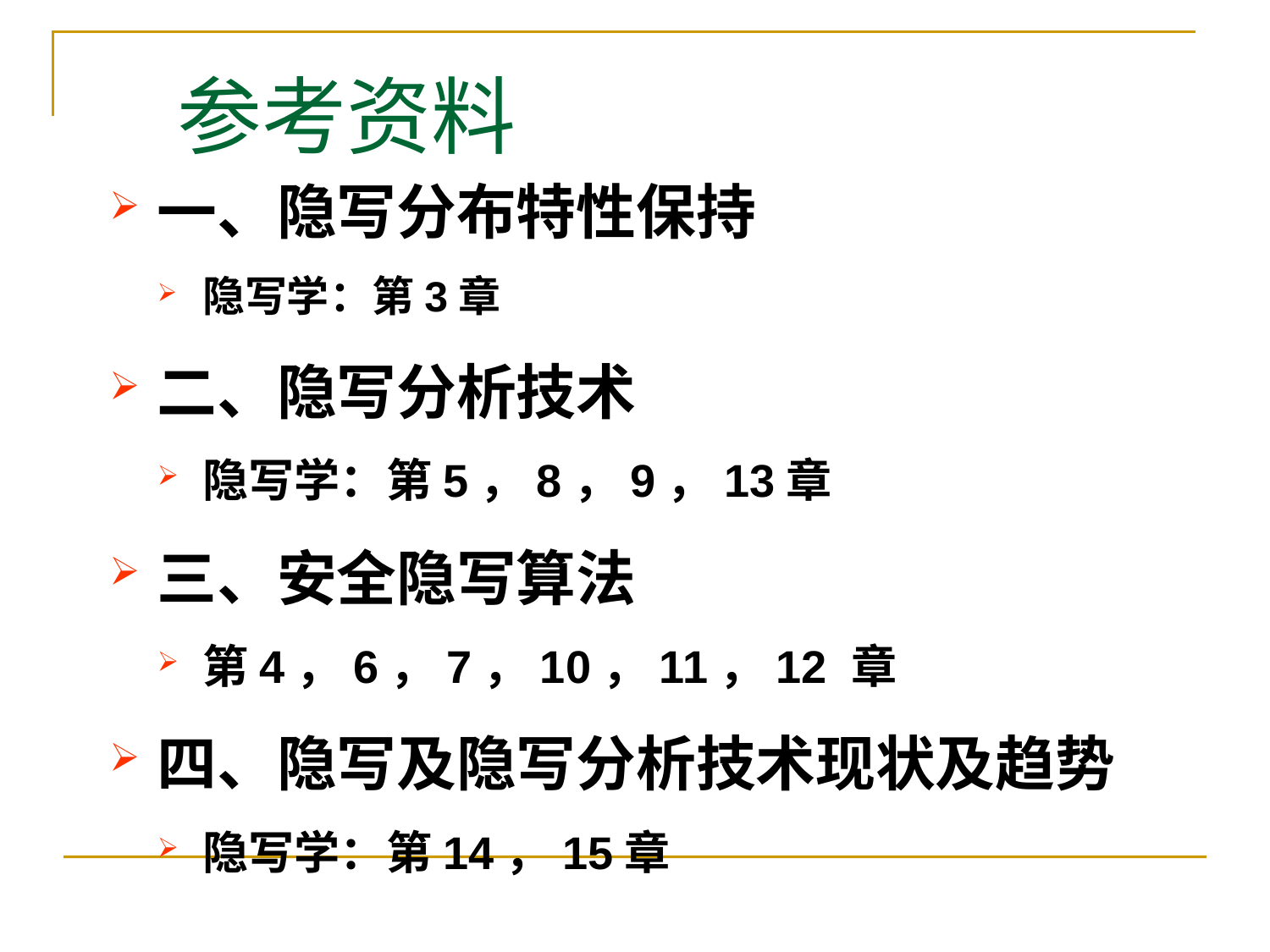

# 参考资料
一、隐写分布特性保持
隐写学：第3章
二、隐写分析技术
隐写学：第5，8，9，13章
三、安全隐写算法
第4，6，7，10，11，12 章
四、隐写及隐写分析技术现状及趋势
隐写学：第14，15章